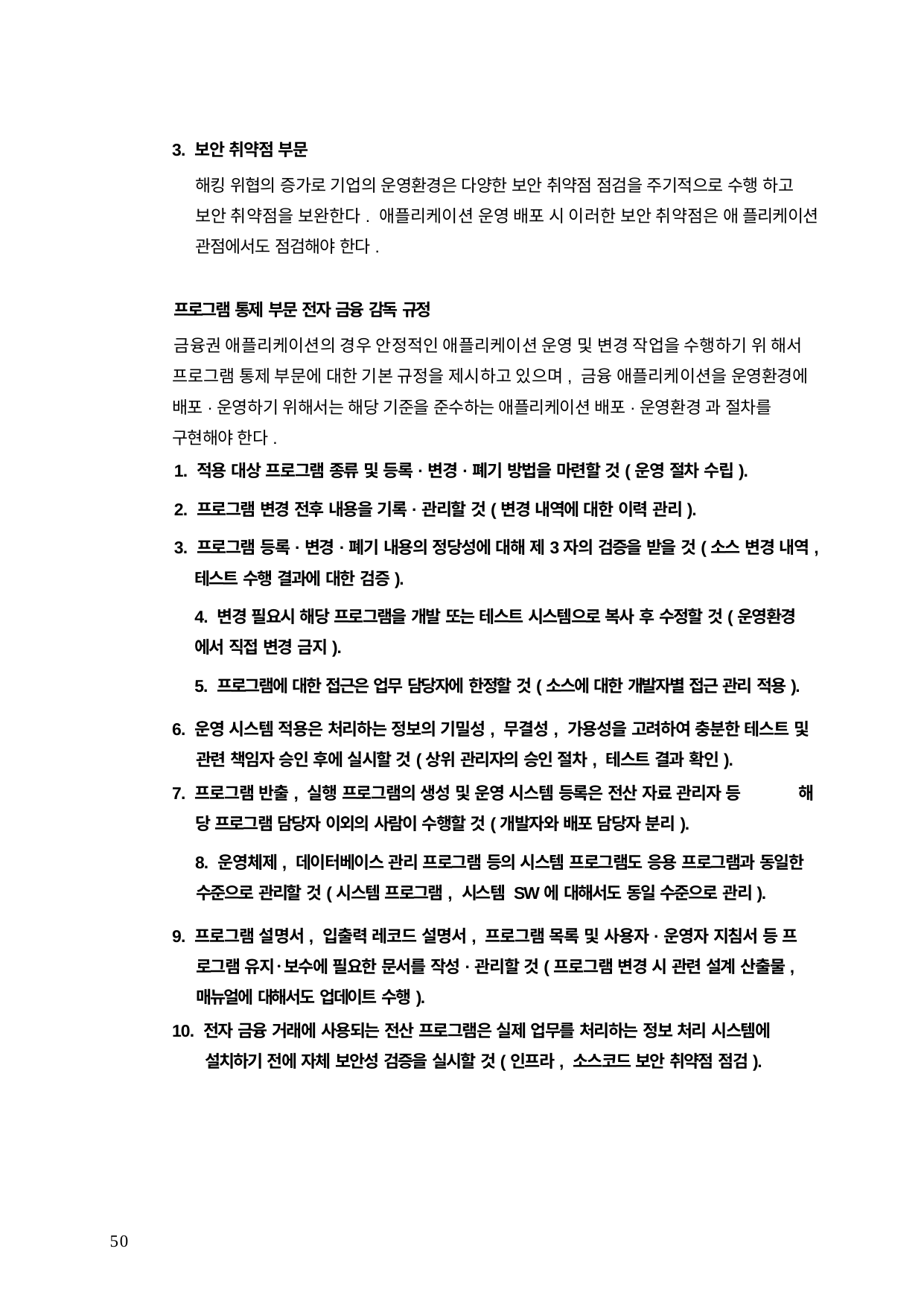

3. 보안 취약점 부문
해킹 위협의 증가로 기업의 운영환경은 다양한 보안 취약점 점검을 주기적으로 수행 하고 보안 취약점을 보완한다. 애플리케이션 운영 배포 시 이러한 보안 취약점은 애 플리케이션 관점에서도 점검해야 한다.

프로그램 통제 부문 전자 금융 감독 규정
금융권 애플리케이션의 경우 안정적인 애플리케이션 운영 및 변경 작업을 수행하기 위 해서 프로그램 통제 부문에 대한 기본 규정을 제시하고 있으며, 금융 애플리케이션을 운영환경에 배포·운영하기 위해서는 해당 기준을 준수하는 애플리케이션 배포·운영환경 과 절차를 구현해야 한다.

1. 적용 대상 프로그램 종류 및 등록·변경·폐기 방법을 마련할 것(운영 절차 수립).

2. 프로그램 변경 전후 내용을 기록·관리할 것(변경 내역에 대한 이력 관리).

3. 프로그램 등록·변경·폐기 내용의 정당성에 대해 제3자의 검증을 받을 것(소스 변경 내역,

테스트 수행 결과에 대한 검증).

4. 변경 필요시 해당 프로그램을 개발 또는 테스트 시스템으로 복사 후 수정할 것(운영환경

에서 직접 변경 금지).

5. 프로그램에 대한 접근은 업무 담당자에 한정할 것(소스에 대한 개발자별 접근 관리 적용).

6. 운영 시스템 적용은 처리하는 정보의 기밀성, 무결성, 가용성을 고려하여 충분한 테스트 및 관련 책임자 승인 후에 실시할 것(상위 관리자의 승인 절차, 테스트 결과 확인).

7. 프로그램 반출, 실행 프로그램의 생성 및 운영 시스템 등록은 전산 자료 관리자 등	해

당 프로그램 담당자 이외의 사람이 수행할 것(개발자와 배포 담당자 분리).

8. 운영체제, 데이터베이스 관리 프로그램 등의 시스템 프로그램도 응용 프로그램과 동일한

수준으로 관리할 것(시스템 프로그램, 시스템 SW에 대해서도 동일 수준으로 관리).

9. 프로그램 설명서, 입출력 레코드 설명서, 프로그램 목록 및 사용자·운영자 지침서 등 프 로그램 유지･보수에 필요한 문서를 작성·관리할 것(프로그램 변경 시 관련 설계 산출물, 매뉴얼에 대해서도 업데이트 수행).

10. 전자 금융 거래에 사용되는 전산 프로그램은 실제 업무를 처리하는 정보 처리 시스템에

설치하기 전에 자체 보안성 검증을 실시할 것(인프라, 소스코드 보안 취약점 점검).
50